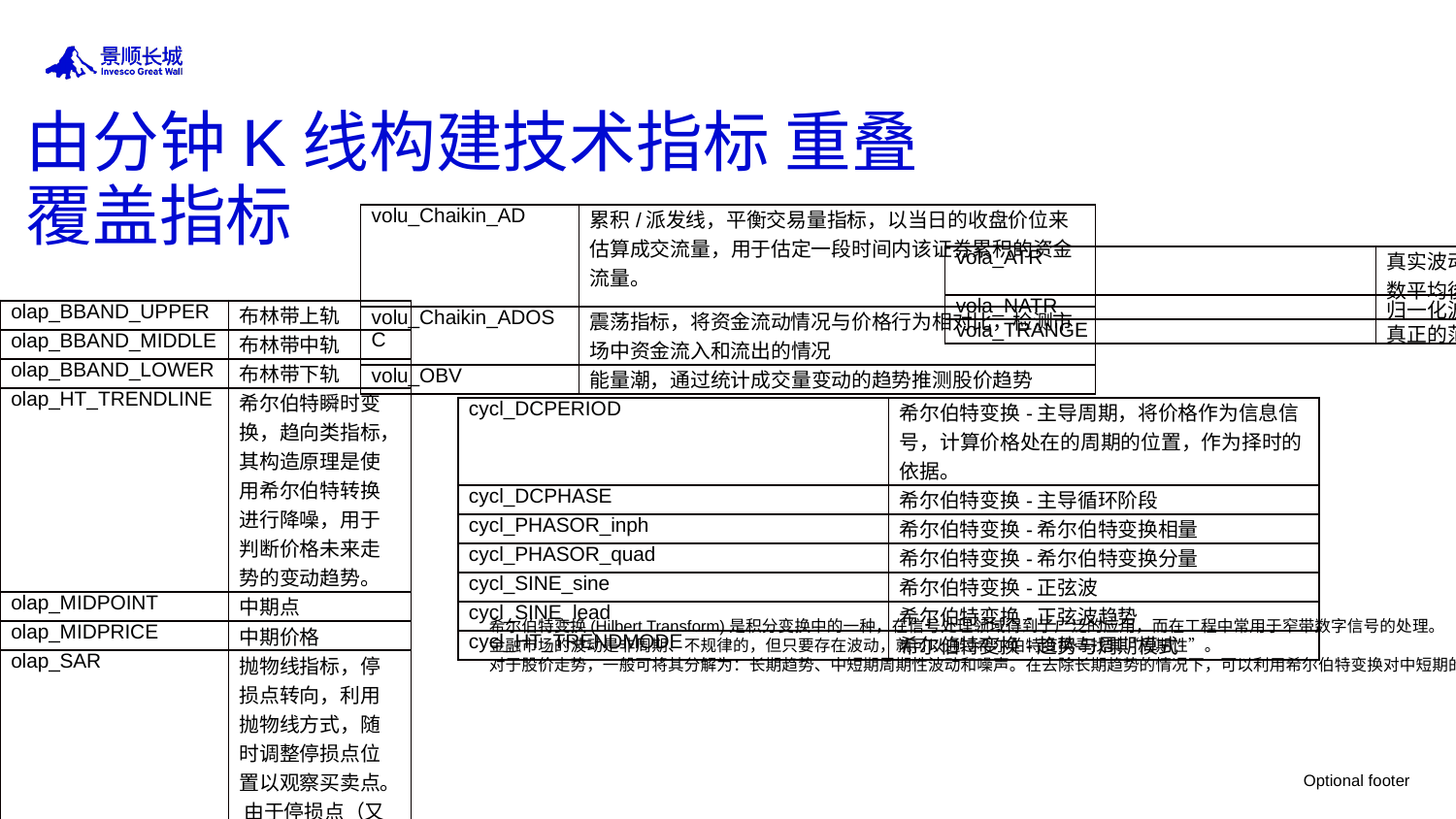

# 由分钟K线构建技术指标 重叠覆盖指标
| volu\_Chaikin\_AD | 累积/派发线，平衡交易量指标，以当日的收盘价位来估算成交流量，用于估定一段时间内该证券累积的资金流量。 |
| --- | --- |
| volu\_Chaikin\_ADOSC | 震荡指标，将资金流动情况与价格行为相对比，检测市场中资金流入和流出的情况 |
| volu\_OBV | 能量潮，通过统计成交量变动的趋势推测股价趋势 |
| vola\_ATR | 真实波动幅度均值，以 N 天的指数移动平均数平均後的交易波动幅度。 |
| --- | --- |
| vola\_NATR | 归一化波动幅度均值 |
| vola\_TRANGE | 真正的范围 |
| olap\_BBAND\_UPPER | 布林带上轨 |
| --- | --- |
| olap\_BBAND\_MIDDLE | 布林带中轨 |
| olap\_BBAND\_LOWER | 布林带下轨 |
| olap\_HT\_TRENDLINE | 希尔伯特瞬时变换，趋向类指标，其构造原理是使用希尔伯特转换进行降噪，用于判断价格未来走势的变动趋势。 |
| olap\_MIDPOINT | 中期点 |
| olap\_MIDPRICE | 中期价格 |
| olap\_SAR | 抛物线指标，停损点转向，利用抛物线方式，随时调整停损点位置以观察买卖点。 由于停损点（又称转向点SAR）以弧形的方式移动，故称之为抛物线转向指标 。 |
| olap\_SAREXT | SAR扩展 |
| cycl\_DCPERIOD | 希尔伯特变换-主导周期，将价格作为信息信号，计算价格处在的周期的位置，作为择时的依据。 |
| --- | --- |
| cycl\_DCPHASE | 希尔伯特变换-主导循环阶段 |
| cycl\_PHASOR\_inph | 希尔伯特变换-希尔伯特变换相量 |
| cycl\_PHASOR\_quad | 希尔伯特变换-希尔伯特变换分量 |
| cycl\_SINE\_sine | 希尔伯特变换-正弦波 |
| cycl\_SINE\_lead | 希尔伯特变换-正弦波趋势 |
| cycl\_HT\_TRENDMODE | 希尔伯特变换-趋势与周期模式 |
希尔伯特变换(Hilbert Transform)是积分变换中的一种，在信号处理领域得到了广泛的应用，而在工程中常用于窄带数字信号的处理。
金融市场的波动是非周期、不规律的，但只要存在波动，就可以通过希尔伯特变换寻找其“周期性”。
对于股价走势，一般可将其分解为：长期趋势、中短期周期性波动和噪声。在去除长期趋势的情况下，可以利用希尔伯特变换对中短期的周期性波动进行分析。
Optional footer